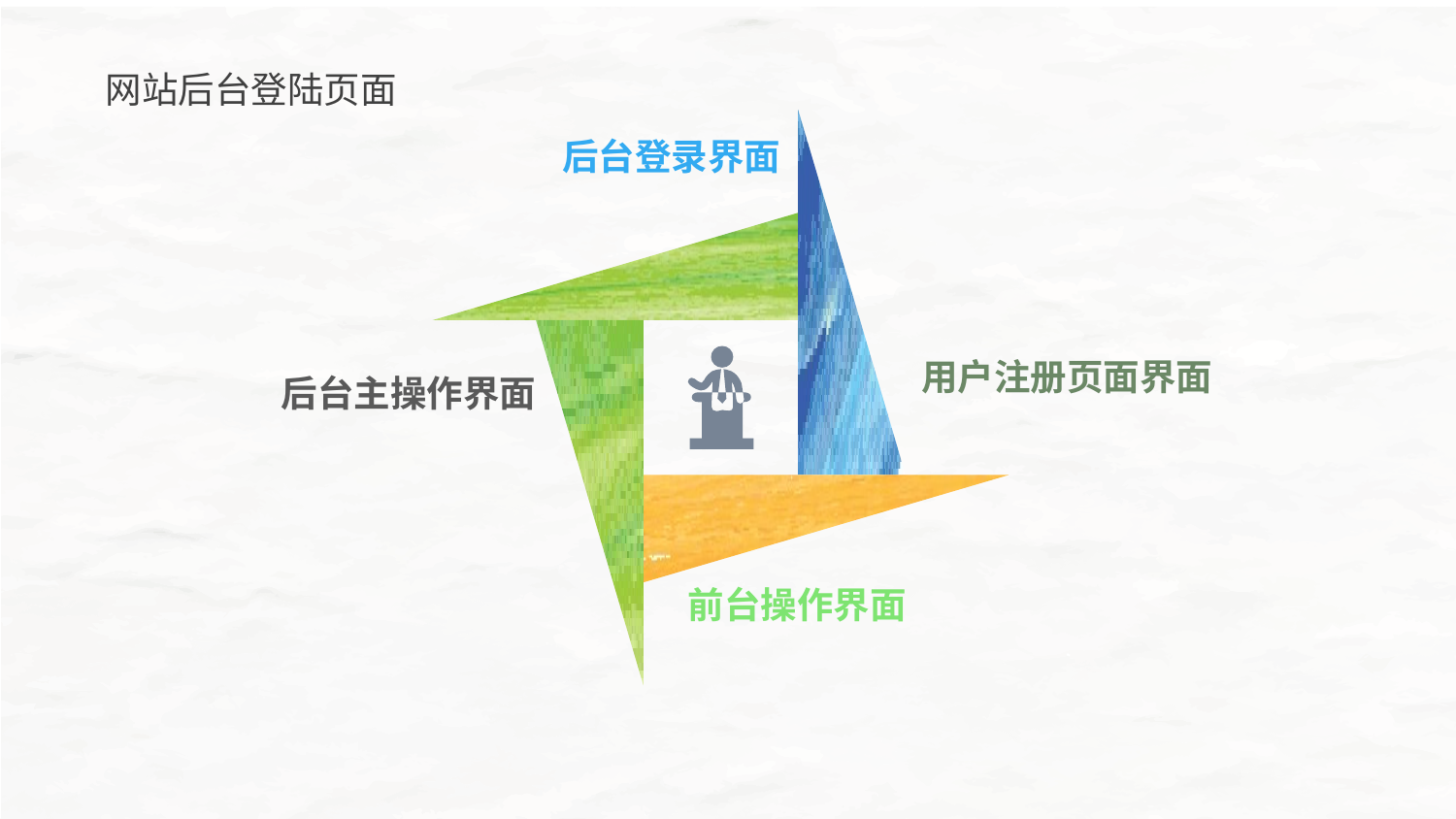

网站后台登陆页面

后台登录界面
用户注册页面界面
后台主操作界面
前台操作界面